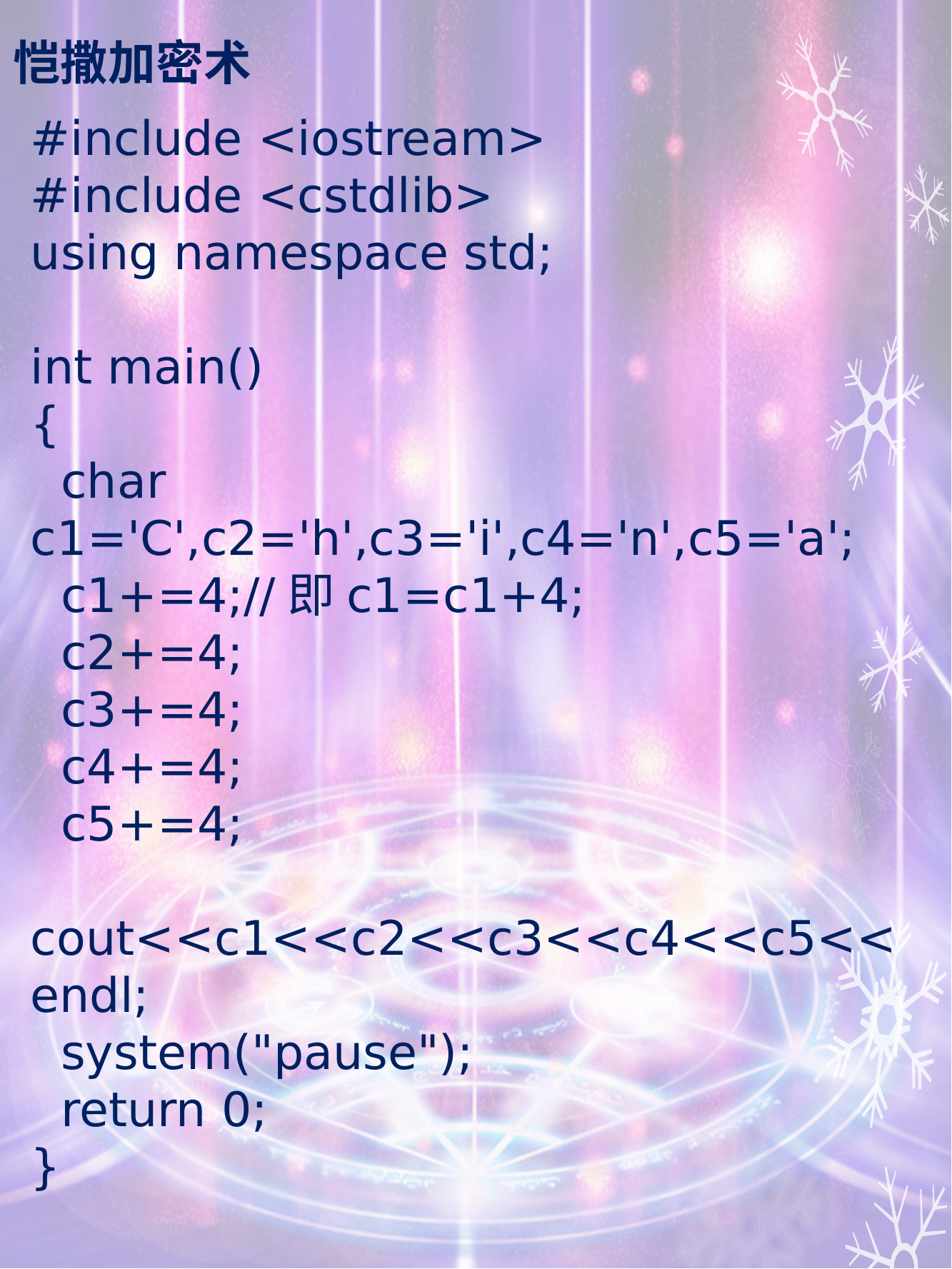

# 恺撒加密术
#include <iostream>
#include <cstdlib>
using namespace std;

int main()
{
  char c1='C',c2='h',c3='i',c4='n',c5='a';
  c1+=4;//即c1=c1+4;
  c2+=4;
  c3+=4;
  c4+=4;
  c5+=4;
      cout<<c1<<c2<<c3<<c4<<c5<<endl;
  system("pause");
  return 0;
}